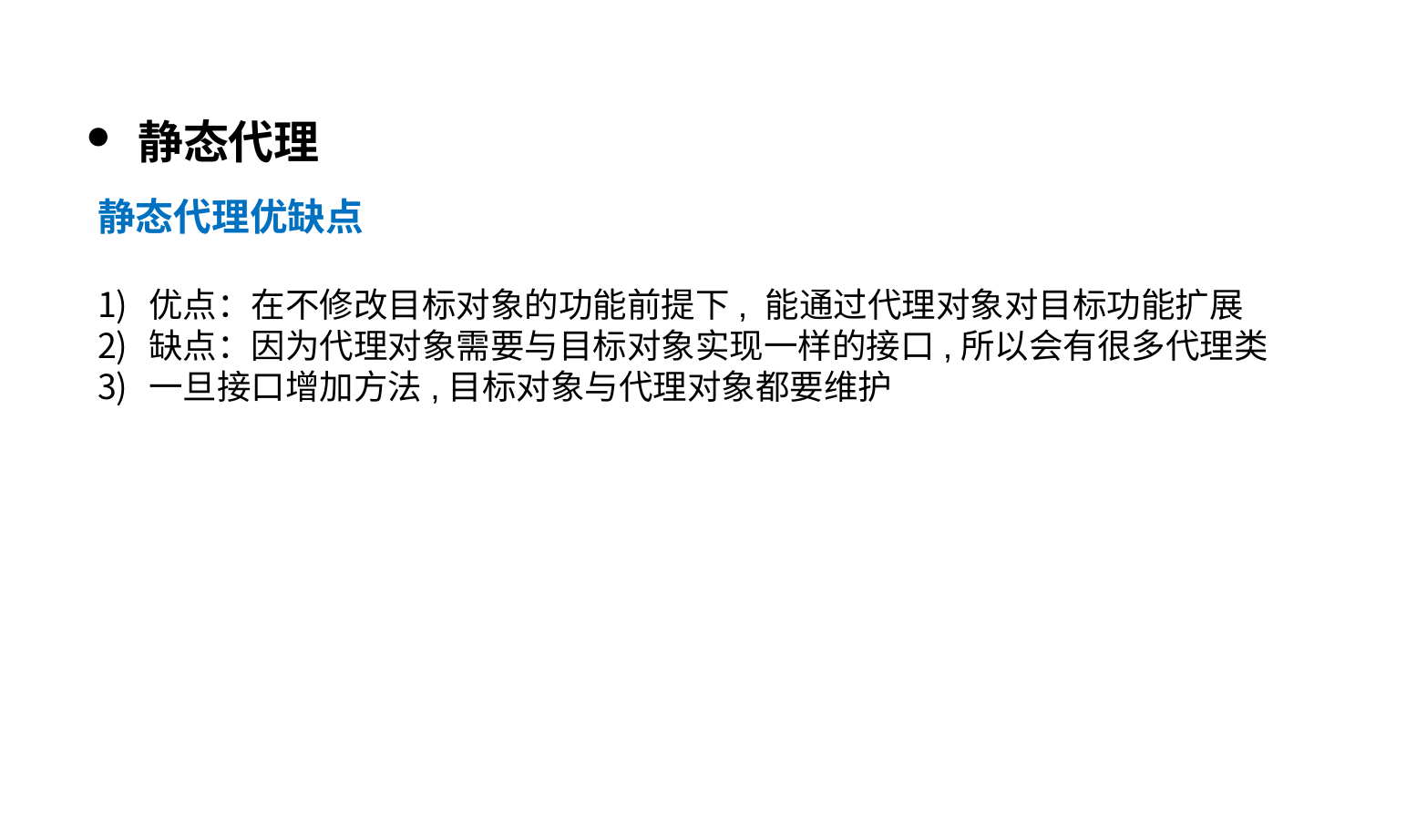

静态代理

静态代理优缺点

优点：在不修改目标对象的功能前提下, 能通过代理对象对目标功能扩展
缺点：因为代理对象需要与目标对象实现一样的接口,所以会有很多代理类
一旦接口增加方法,目标对象与代理对象都要维护